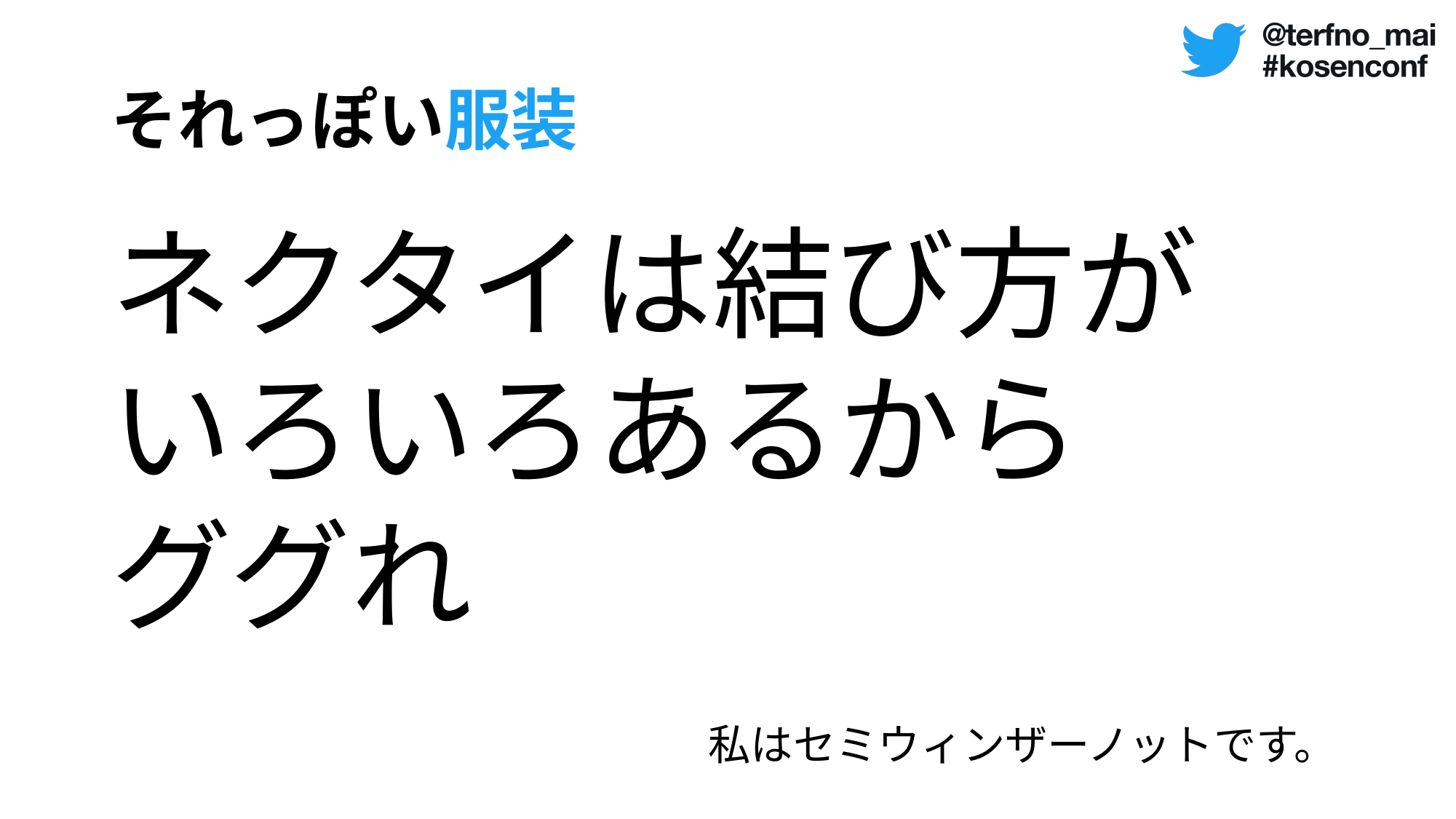

# それっぽい服装
ネクタイは結び方が
いろいろあるから
ググれ
私はセミウィンザーノットです。